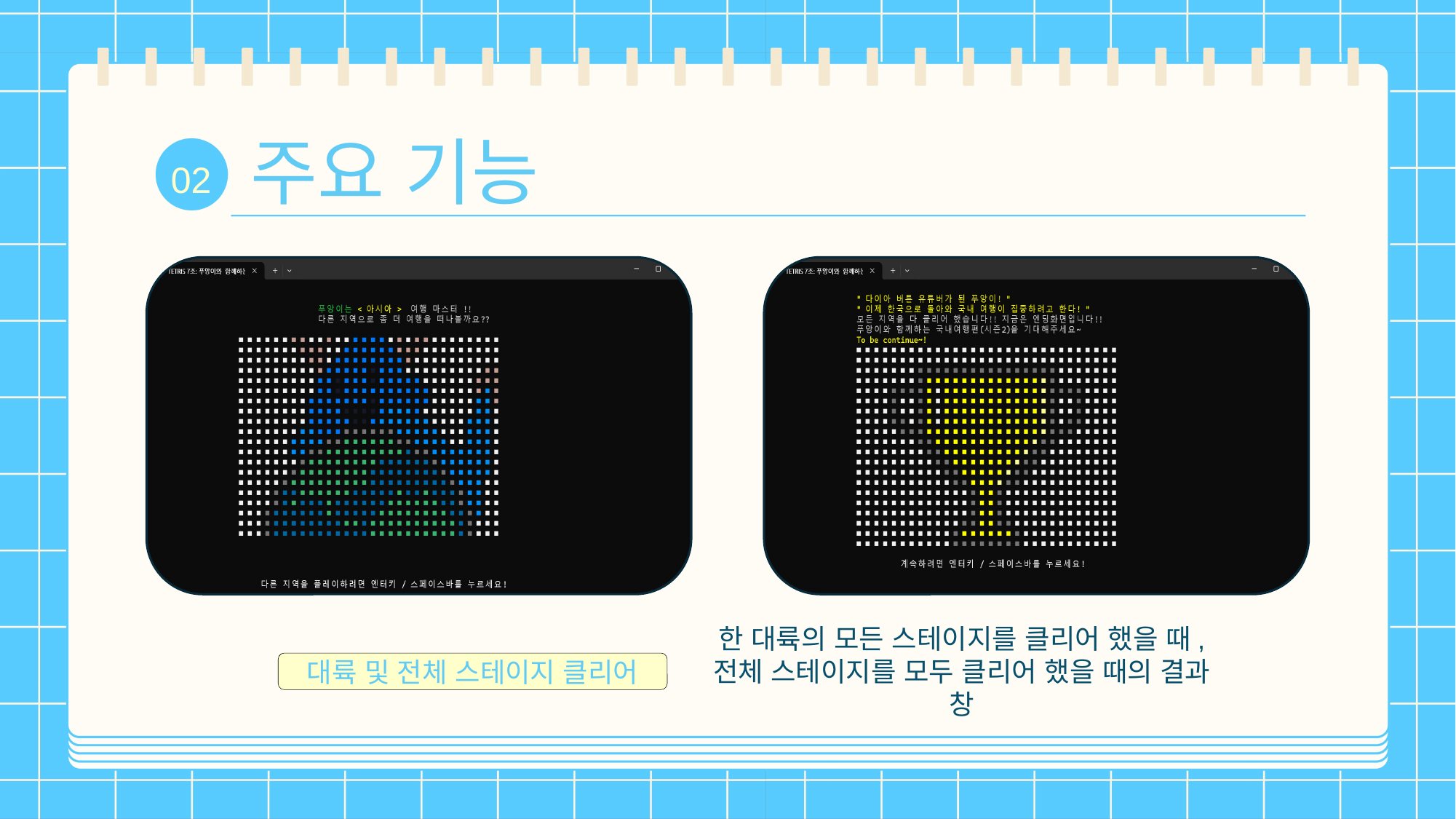

주요 기능
02

한 대륙의 모든 스테이지를 클리어 했을 때,
전체 스테이지를 모두 클리어 했을 때의 결과 창
대륙 및 전체 스테이지 클리어